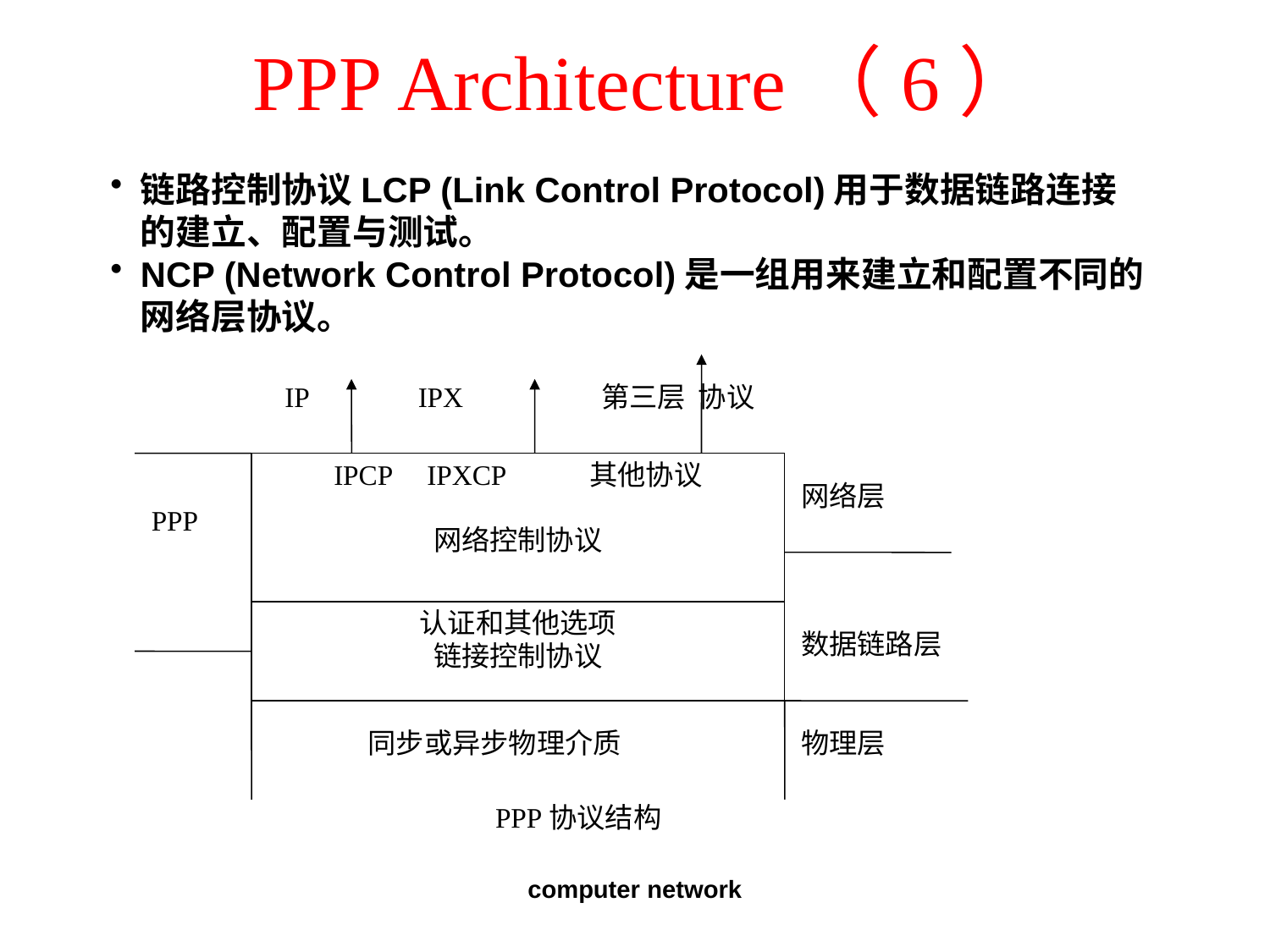

# PPP Architecture（6）
链路控制协议LCP (Link Control Protocol)用于数据链路连接的建立、配置与测试。
NCP (Network Control Protocol)是一组用来建立和配置不同的网络层协议。

IP

IPX

第三层  协议

IPCP     IPXCP           其他协议

网络控制协议
网络层
PPP

认证和其他选项
链接控制协议
数据链路层

同步或异步物理介质
物理层
   PPP协议结构

computer network
77